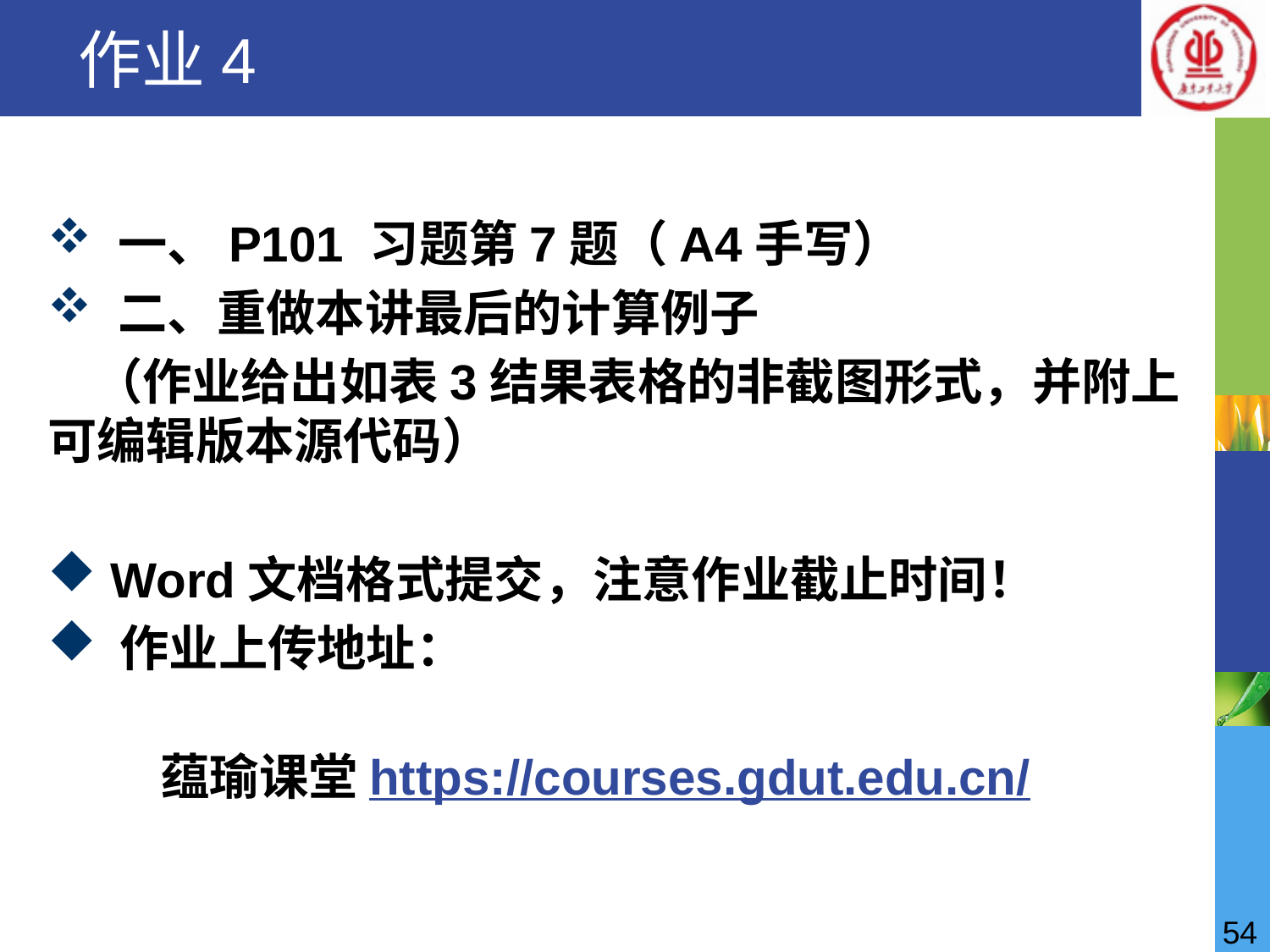

# 作业4
 一、P101 习题第7题（A4手写）
 二、重做本讲最后的计算例子
   （作业给出如表3结果表格的非截图形式，并附上可编辑版本源代码）

 Word文档格式提交，注意作业截止时间！
 作业上传地址：
         蕴瑜课堂https://courses.gdut.edu.cn/